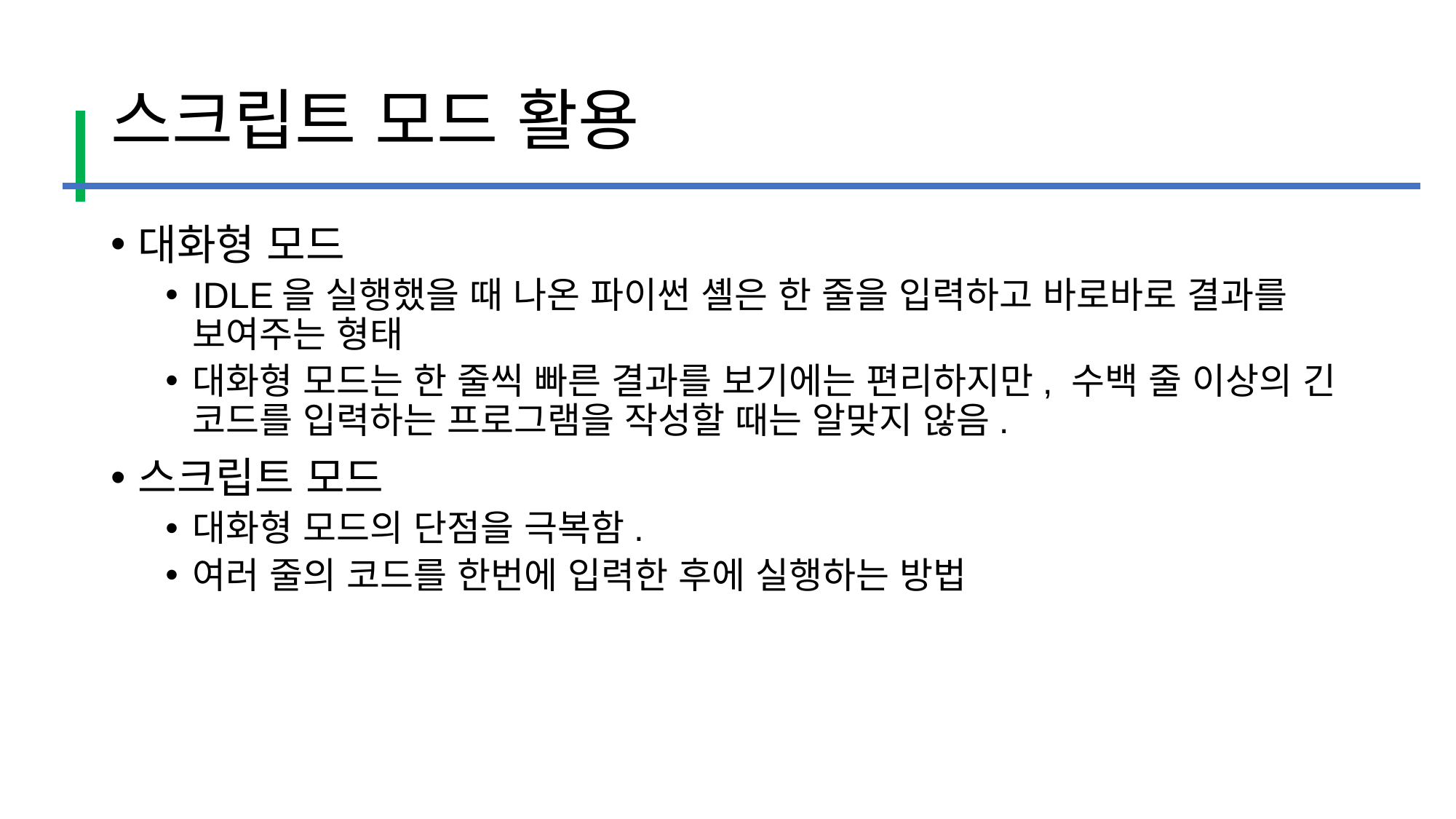

# 스크립트 모드 활용
대화형 모드
IDLE을 실행했을 때 나온 파이썬 셸은 한 줄을 입력하고 바로바로 결과를 보여주는 형태
대화형 모드는 한 줄씩 빠른 결과를 보기에는 편리하지만, 수백 줄 이상의 긴 코드를 입력하는 프로그램을 작성할 때는 알맞지 않음.
스크립트 모드
대화형 모드의 단점을 극복함.
여러 줄의 코드를 한번에 입력한 후에 실행하는 방법